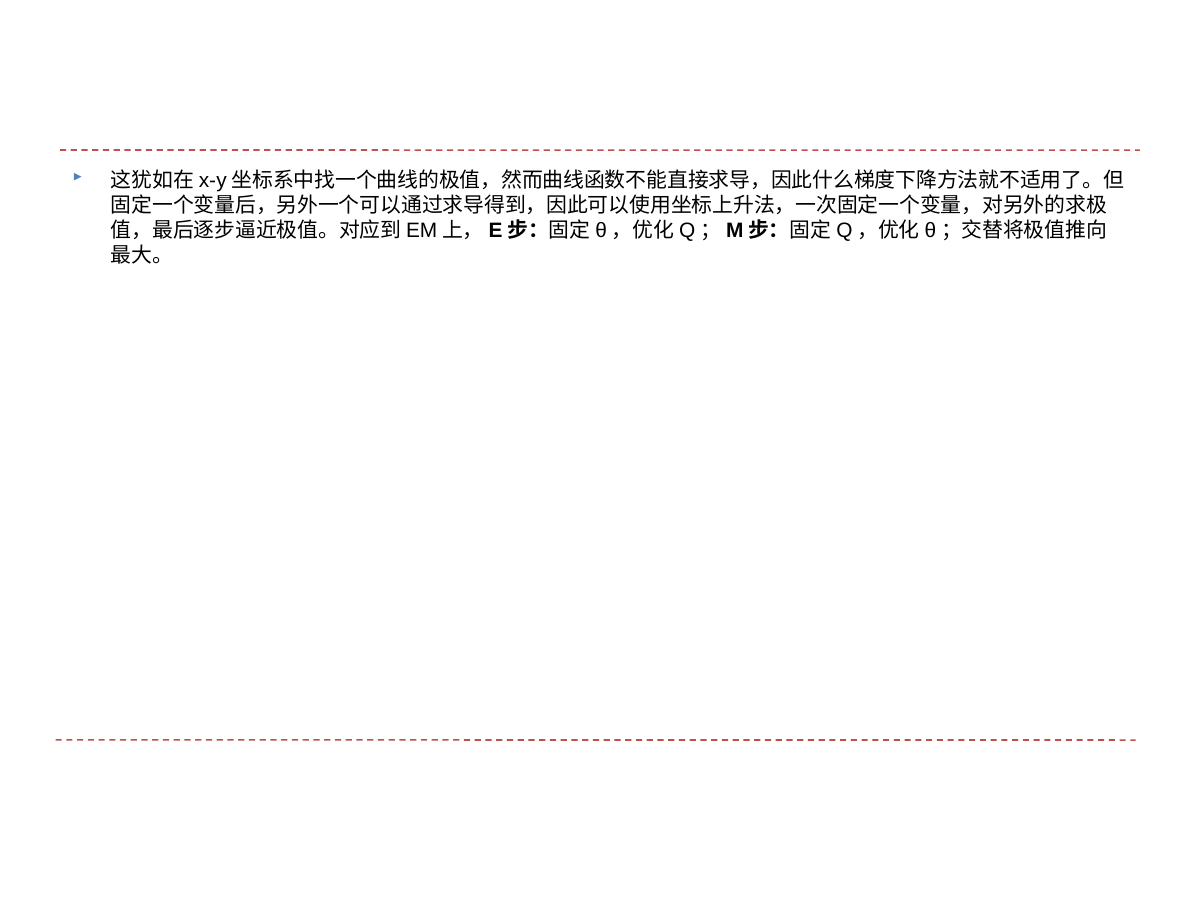

#
这犹如在x-y坐标系中找一个曲线的极值，然而曲线函数不能直接求导，因此什么梯度下降方法就不适用了。但固定一个变量后，另外一个可以通过求导得到，因此可以使用坐标上升法，一次固定一个变量，对另外的求极值，最后逐步逼近极值。对应到EM上，E步：固定θ，优化Q；M步：固定Q，优化θ；交替将极值推向最大。